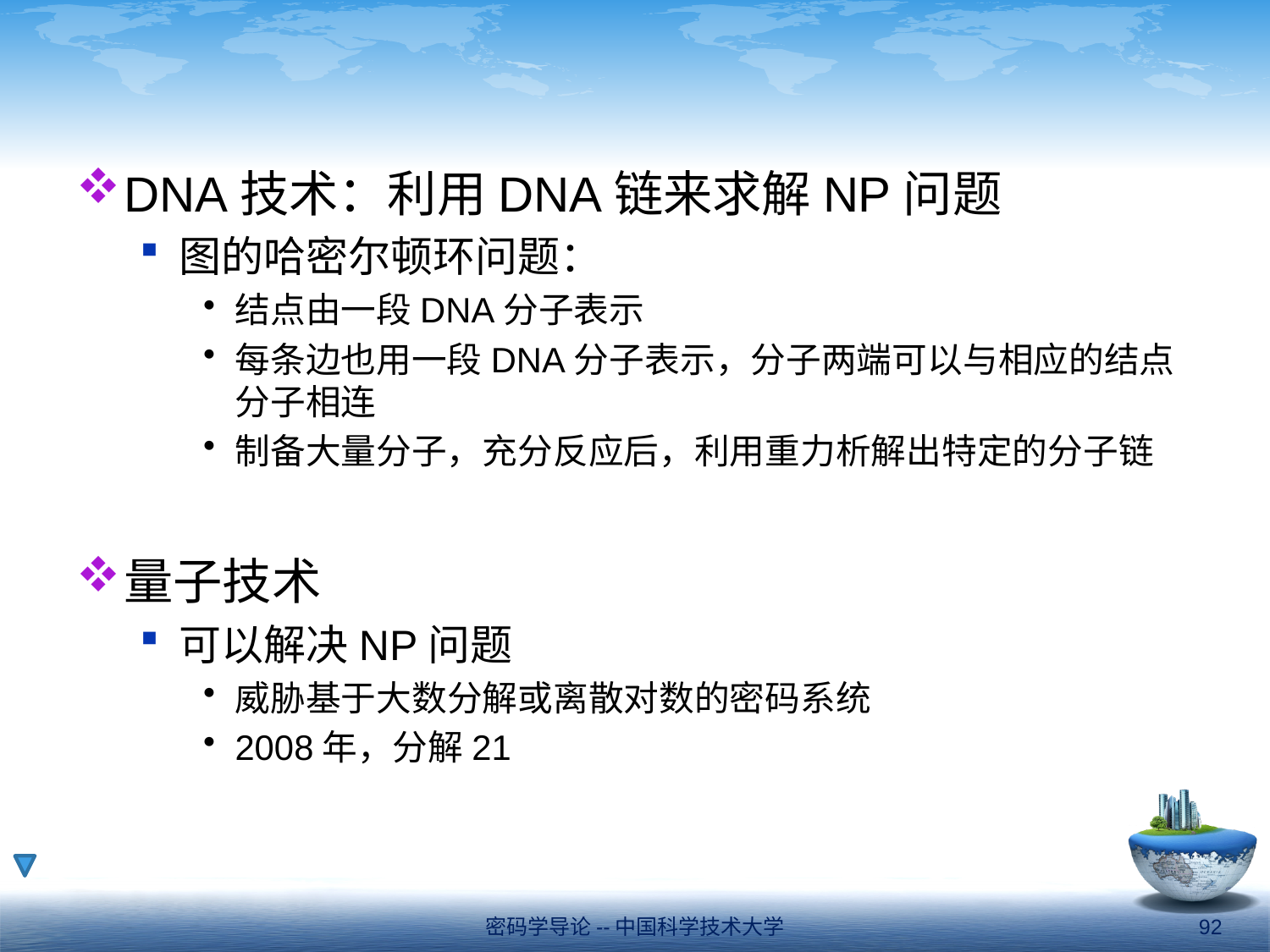

#
DNA技术：利用DNA链来求解NP问题
图的哈密尔顿环问题：
结点由一段DNA分子表示
每条边也用一段DNA分子表示，分子两端可以与相应的结点分子相连
制备大量分子，充分反应后，利用重力析解出特定的分子链

量子技术
可以解决NP问题
威胁基于大数分解或离散对数的密码系统
2008年，分解21

密码学导论--中国科学技术大学
92